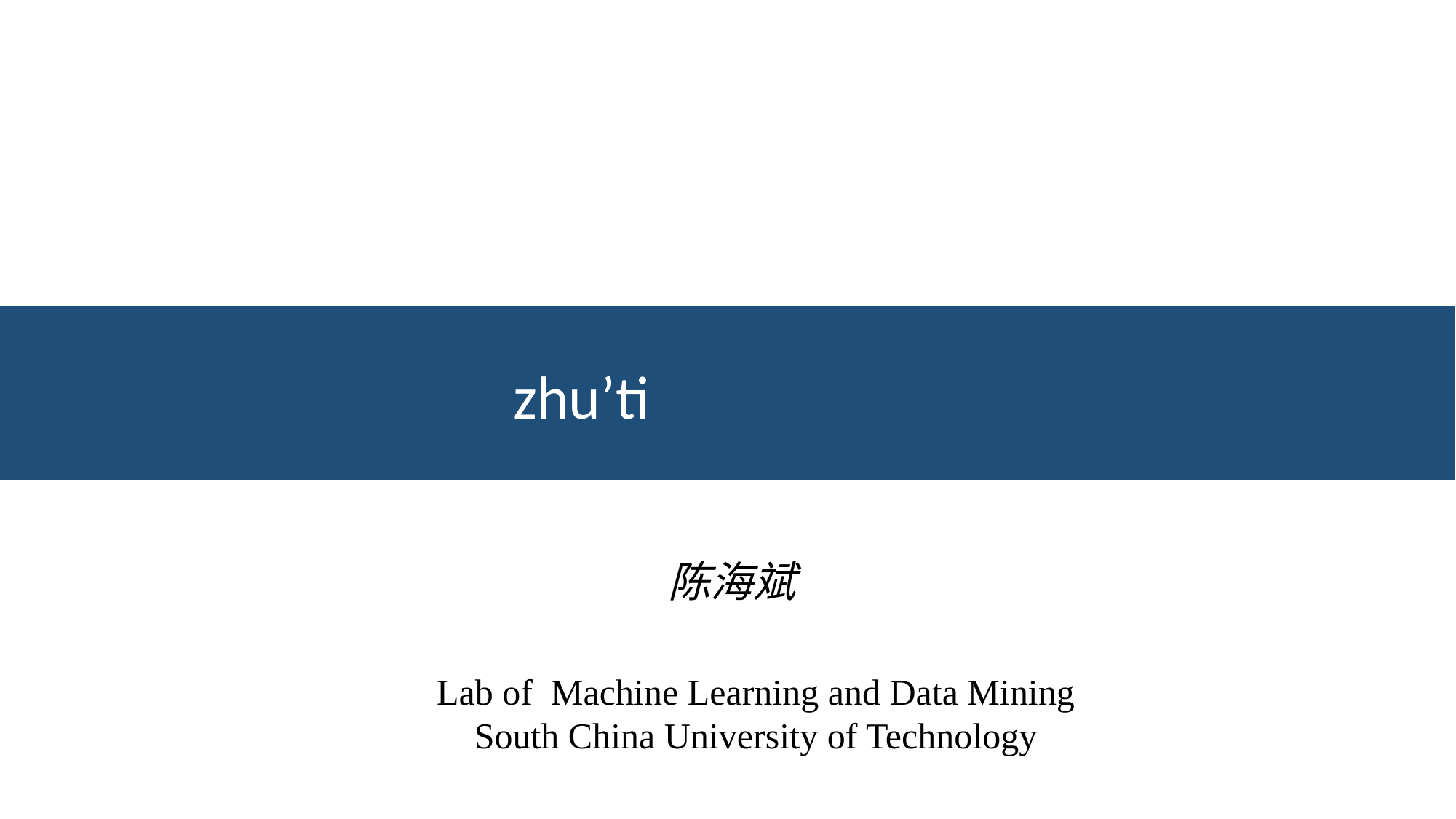

zhu’ti

陈海斌
Lab of  Machine Learning and Data Mining
South China University of Technology